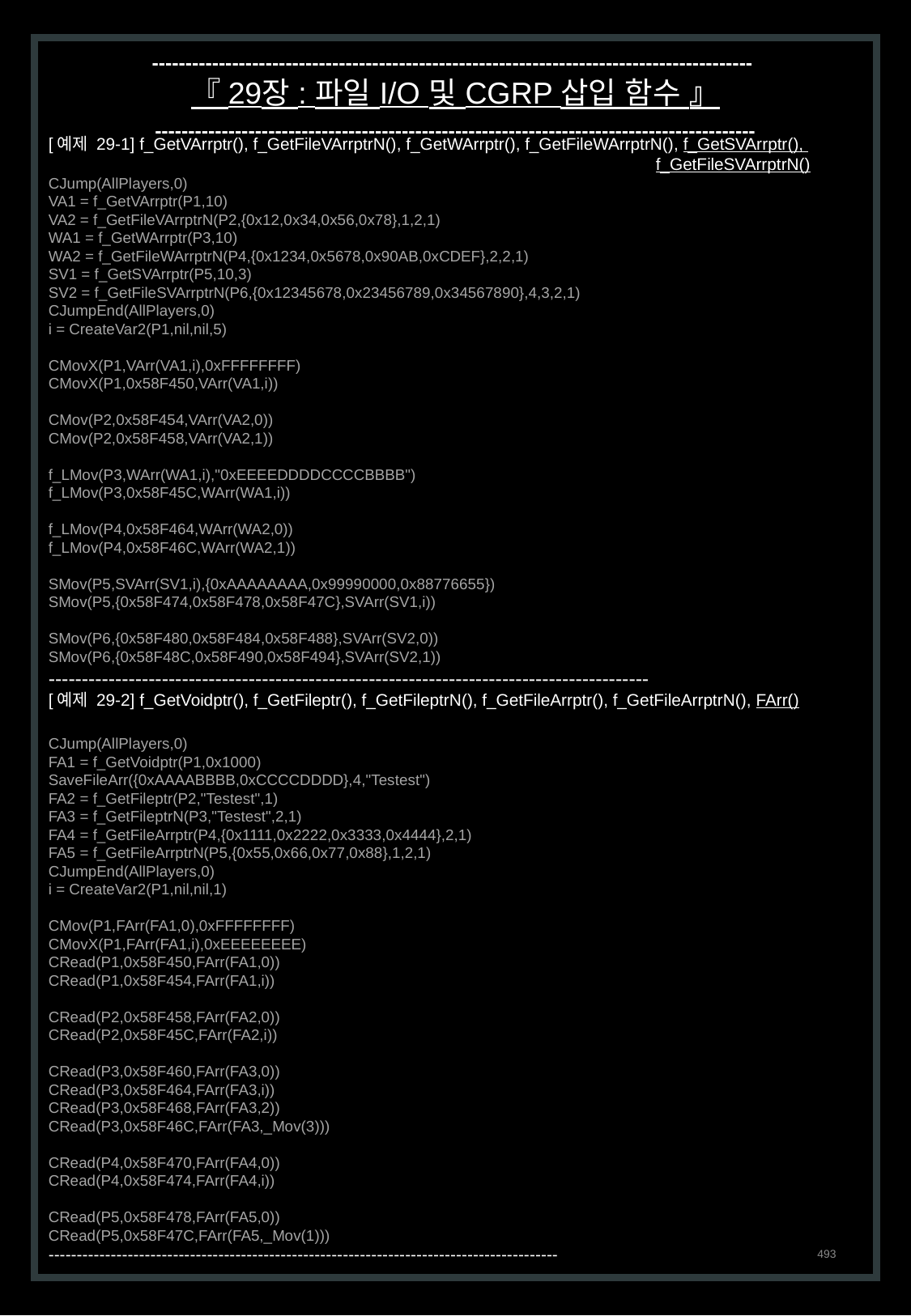

------------------------------------------------------------------------------------------
『 29장 : 파일 I/O 및 CGRP 삽입 함수 』
------------------------------------------------------------------------------------------
[예제 29-1] f_GetVArrptr(), f_GetFileVArrptrN(), f_GetWArrptr(), f_GetFileWArrptrN(), f_GetSVArrptr(),
					f_GetFileSVArrptrN()
CJump(AllPlayers,0)
VA1 = f_GetVArrptr(P1,10)
VA2 = f_GetFileVArrptrN(P2,{0x12,0x34,0x56,0x78},1,2,1)
WA1 = f_GetWArrptr(P3,10)
WA2 = f_GetFileWArrptrN(P4,{0x1234,0x5678,0x90AB,0xCDEF},2,2,1)
SV1 = f_GetSVArrptr(P5,10,3)
SV2 = f_GetFileSVArrptrN(P6,{0x12345678,0x23456789,0x34567890},4,3,2,1)
CJumpEnd(AllPlayers,0)
i = CreateVar2(P1,nil,nil,5)

CMovX(P1,VArr(VA1,i),0xFFFFFFFF)
CMovX(P1,0x58F450,VArr(VA1,i))

CMov(P2,0x58F454,VArr(VA2,0))
CMov(P2,0x58F458,VArr(VA2,1))

f_LMov(P3,WArr(WA1,i),"0xEEEEDDDDCCCCBBBB")
f_LMov(P3,0x58F45C,WArr(WA1,i))

f_LMov(P4,0x58F464,WArr(WA2,0))
f_LMov(P4,0x58F46C,WArr(WA2,1))

SMov(P5,SVArr(SV1,i),{0xAAAAAAAA,0x99990000,0x88776655})
SMov(P5,{0x58F474,0x58F478,0x58F47C},SVArr(SV1,i))

SMov(P6,{0x58F480,0x58F484,0x58F488},SVArr(SV2,0))
SMov(P6,{0x58F48C,0x58F490,0x58F494},SVArr(SV2,1))
------------------------------------------------------------------------------------------
[예제 29-2] f_GetVoidptr(), f_GetFileptr(), f_GetFileptrN(), f_GetFileArrptr(), f_GetFileArrptrN(), FArr()

CJump(AllPlayers,0)
FA1 = f_GetVoidptr(P1,0x1000)
SaveFileArr({0xAAAABBBB,0xCCCCDDDD},4,"Testest")
FA2 = f_GetFileptr(P2,"Testest",1)
FA3 = f_GetFileptrN(P3,"Testest",2,1)
FA4 = f_GetFileArrptr(P4,{0x1111,0x2222,0x3333,0x4444},2,1)
FA5 = f_GetFileArrptrN(P5,{0x55,0x66,0x77,0x88},1,2,1)
CJumpEnd(AllPlayers,0)
i = CreateVar2(P1,nil,nil,1)

CMov(P1,FArr(FA1,0),0xFFFFFFFF)
CMovX(P1,FArr(FA1,i),0xEEEEEEEE)
CRead(P1,0x58F450,FArr(FA1,0))
CRead(P1,0x58F454,FArr(FA1,i))

CRead(P2,0x58F458,FArr(FA2,0))
CRead(P2,0x58F45C,FArr(FA2,i))

CRead(P3,0x58F460,FArr(FA3,0))
CRead(P3,0x58F464,FArr(FA3,i))
CRead(P3,0x58F468,FArr(FA3,2))
CRead(P3,0x58F46C,FArr(FA3,_Mov(3)))

CRead(P4,0x58F470,FArr(FA4,0))
CRead(P4,0x58F474,FArr(FA4,i))

CRead(P5,0x58F478,FArr(FA5,0))
CRead(P5,0x58F47C,FArr(FA5,_Mov(1)))
------------------------------------------------------------------------------------------
493